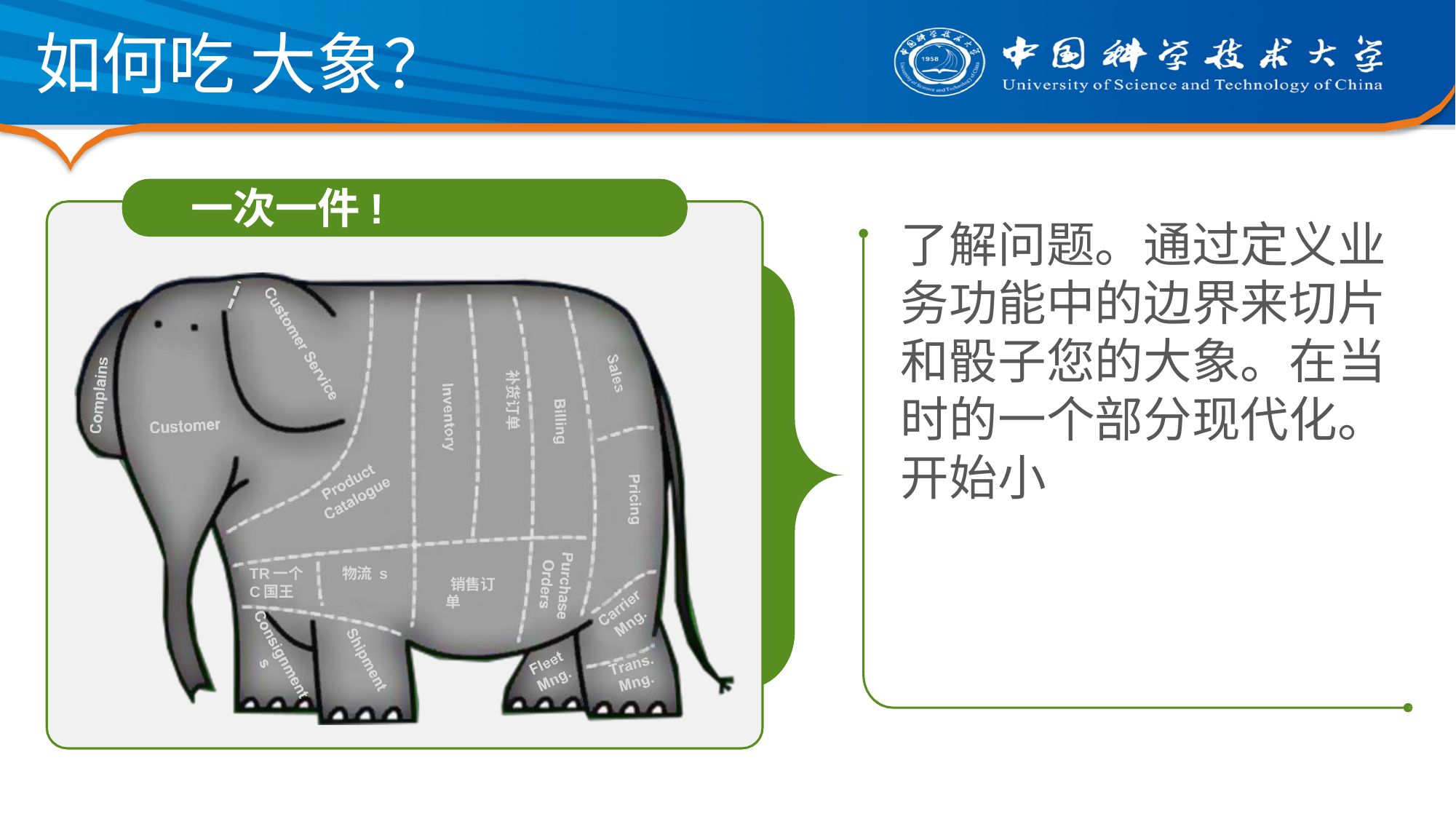

如何吃 大象？

一次一件!

了解问题。通过定义业务功能中的边界来切片和骰子您的大象。在当时的一个部分现代化。
开始小

补货订单

TR一个C国王
物流 s
销售订单